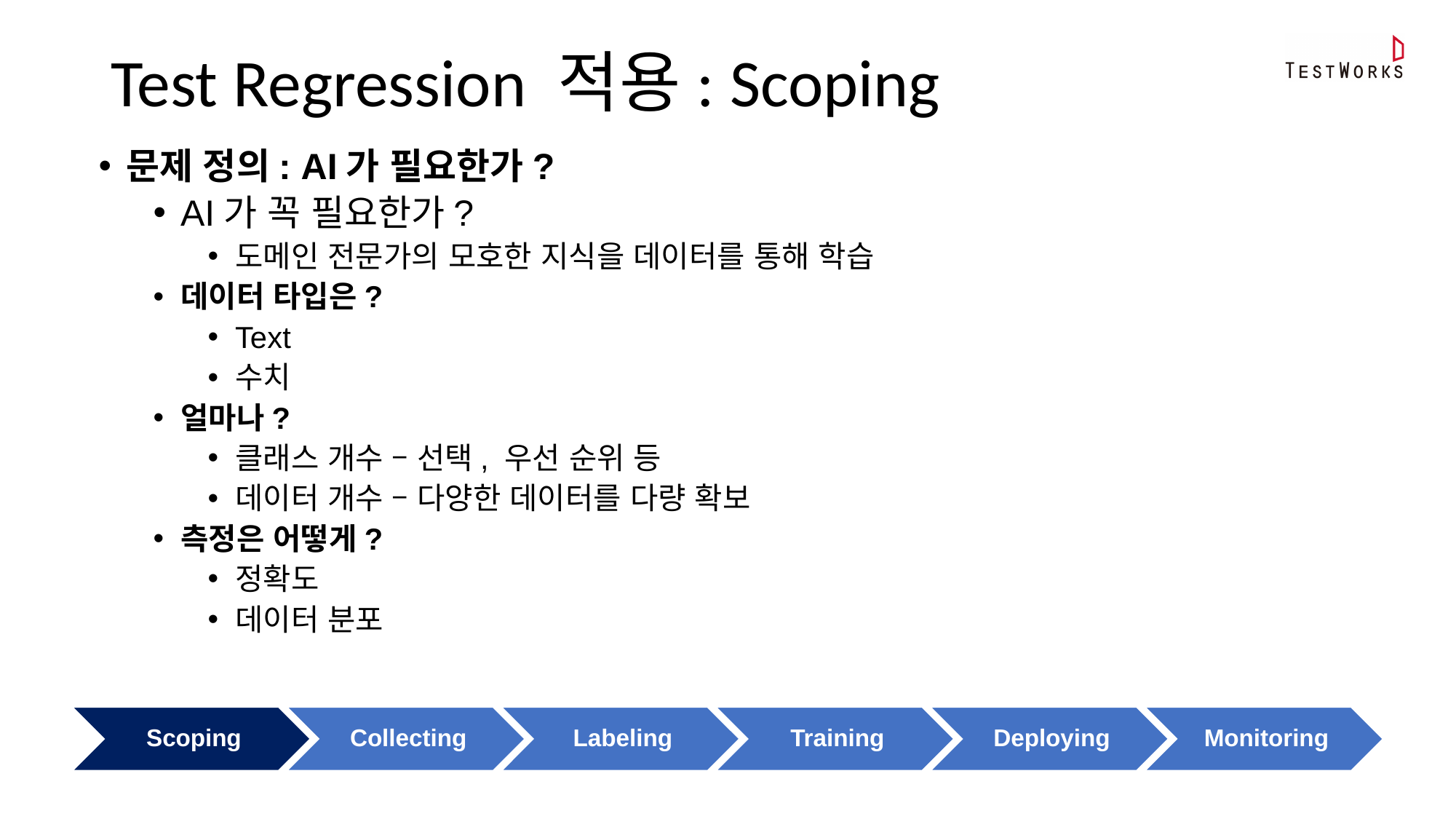

Test Regression 적용: Scoping
문제 정의: AI가 필요한가?
AI가 꼭 필요한가?
도메인 전문가의 모호한 지식을 데이터를 통해 학습
데이터 타입은?
Text
수치
얼마나?
클래스 개수 – 선택, 우선 순위 등
데이터 개수 – 다양한 데이터를 다량 확보
측정은 어떻게?
정확도
데이터 분포

Scoping

Collecting

Labeling

Training

Deploying

Monitoring